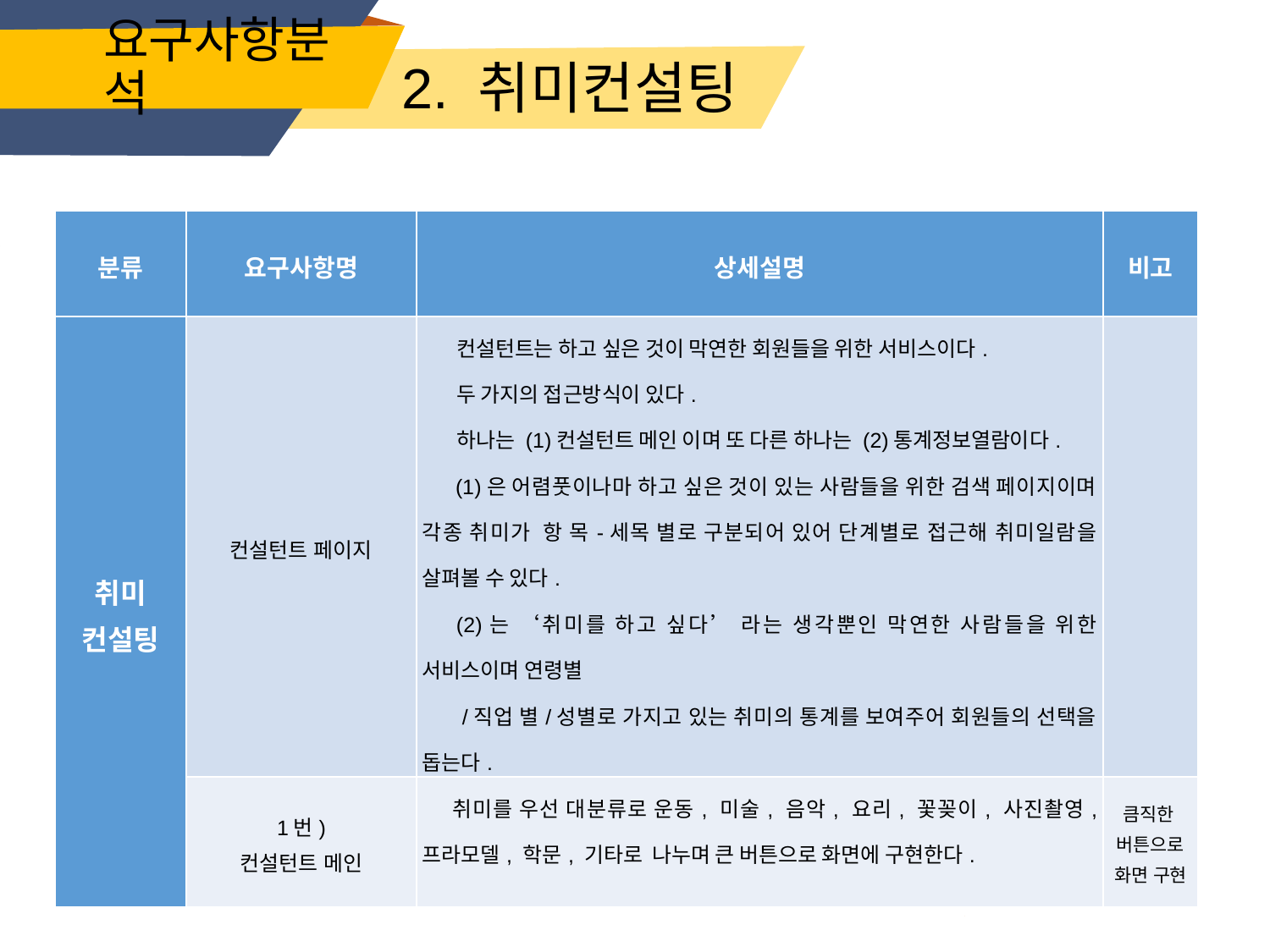

# 요구사항분석
2. 취미컨설팅

| 분류 | 요구사항명 | 상세설명 | 비고 |
| --- | --- | --- | --- |
| 취미 컨설팅 | 컨설턴트 페이지 | 컨설턴트는 하고 싶은 것이 막연한 회원들을 위한 서비스이다. 두 가지의 접근방식이 있다. 하나는 (1)컨설턴트 메인 이며 또 다른 하나는 (2)통계정보열람이다. (1)은 어렴풋이나마 하고 싶은 것이 있는 사람들을 위한 검색 페이지이며 각종 취미가 항 목-세목 별로 구분되어 있어 단계별로 접근해 취미일람을 살펴볼 수 있다. (2)는 ‘취미를 하고 싶다’ 라는 생각뿐인 막연한 사람들을 위한 서비스이며 연령별 /직업 별/성별로 가지고 있는 취미의 통계를 보여주어 회원들의 선택을 돕는다. |  |
| 큼직한 버튼으로 화면 구현 | 1번) 컨설턴트 메인 | 취미를 우선 대분류로 운동, 미술, 음악, 요리, 꽃꽂이, 사진촬영, 프라모델, 학문, 기타로 나누며 큰 버튼으로 화면에 구현한다. | 큼직한 버튼으로 화면 구현 |